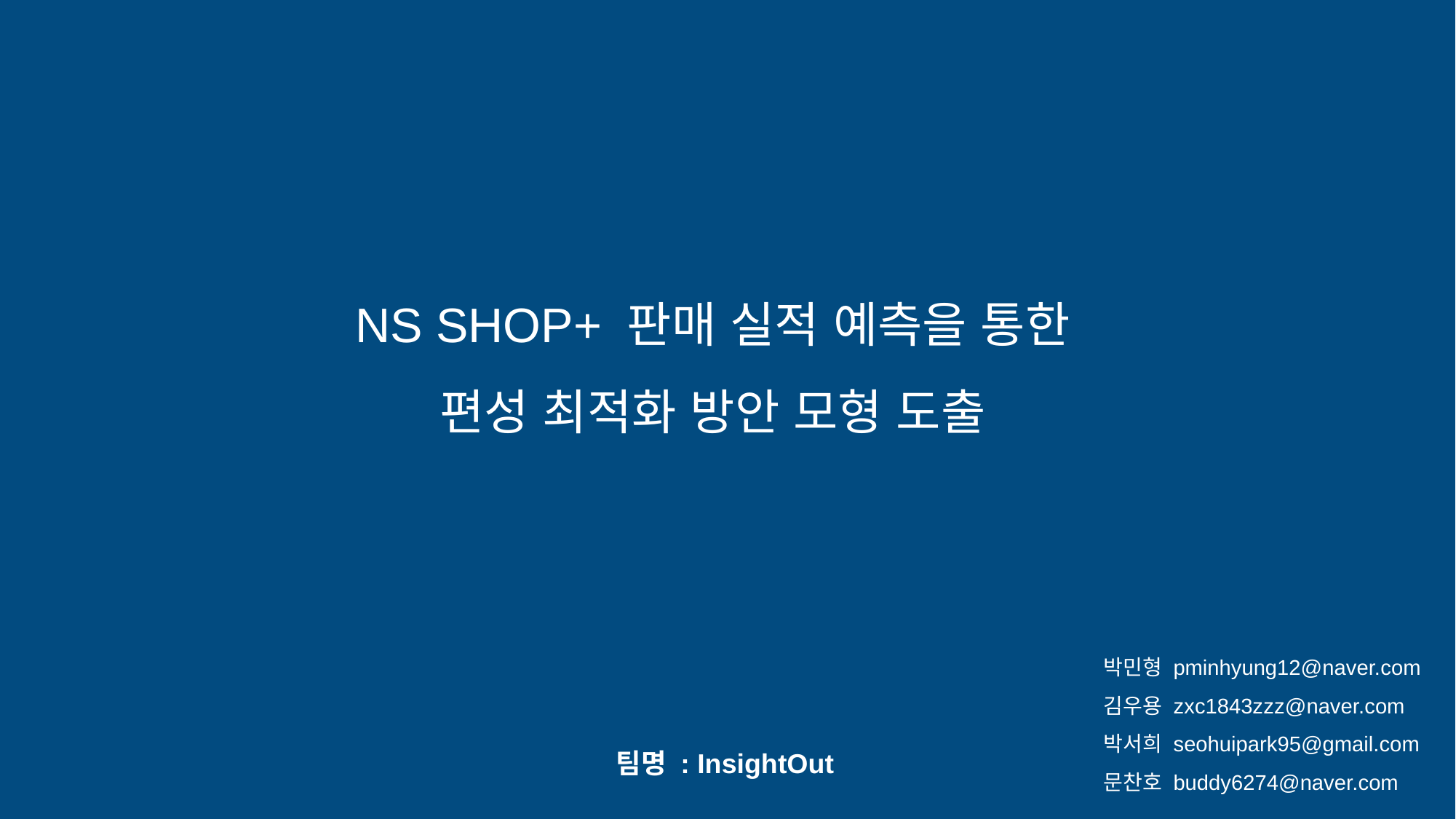

NS SHOP+ 판매 실적 예측을 통한
편성 최적화 방안 모형 도출
박민형 pminhyung12@naver.com
김우용 zxc1843zzz@naver.com
박서희 seohuipark95@gmail.com
문찬호 buddy6274@naver.com
팀명 : InsightOut